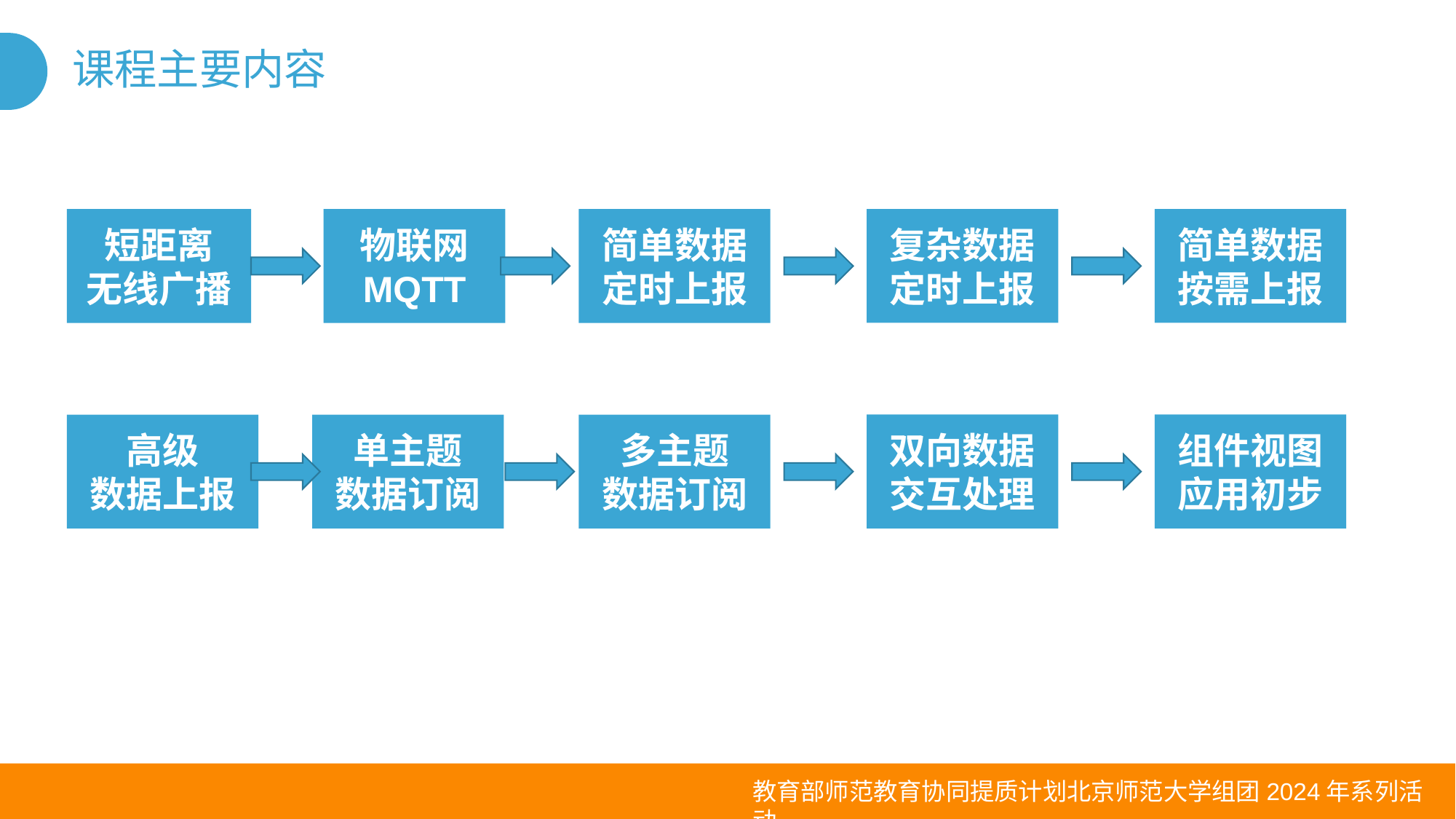

# 课程主要内容
复杂数据定时上报
简单数据按需上报
短距离
无线广播
物联网
MQTT
简单数据定时上报

双向数据
交互处理
组件视图
应用初步
高级
数据上报
单主题
数据订阅
多主题
数据订阅